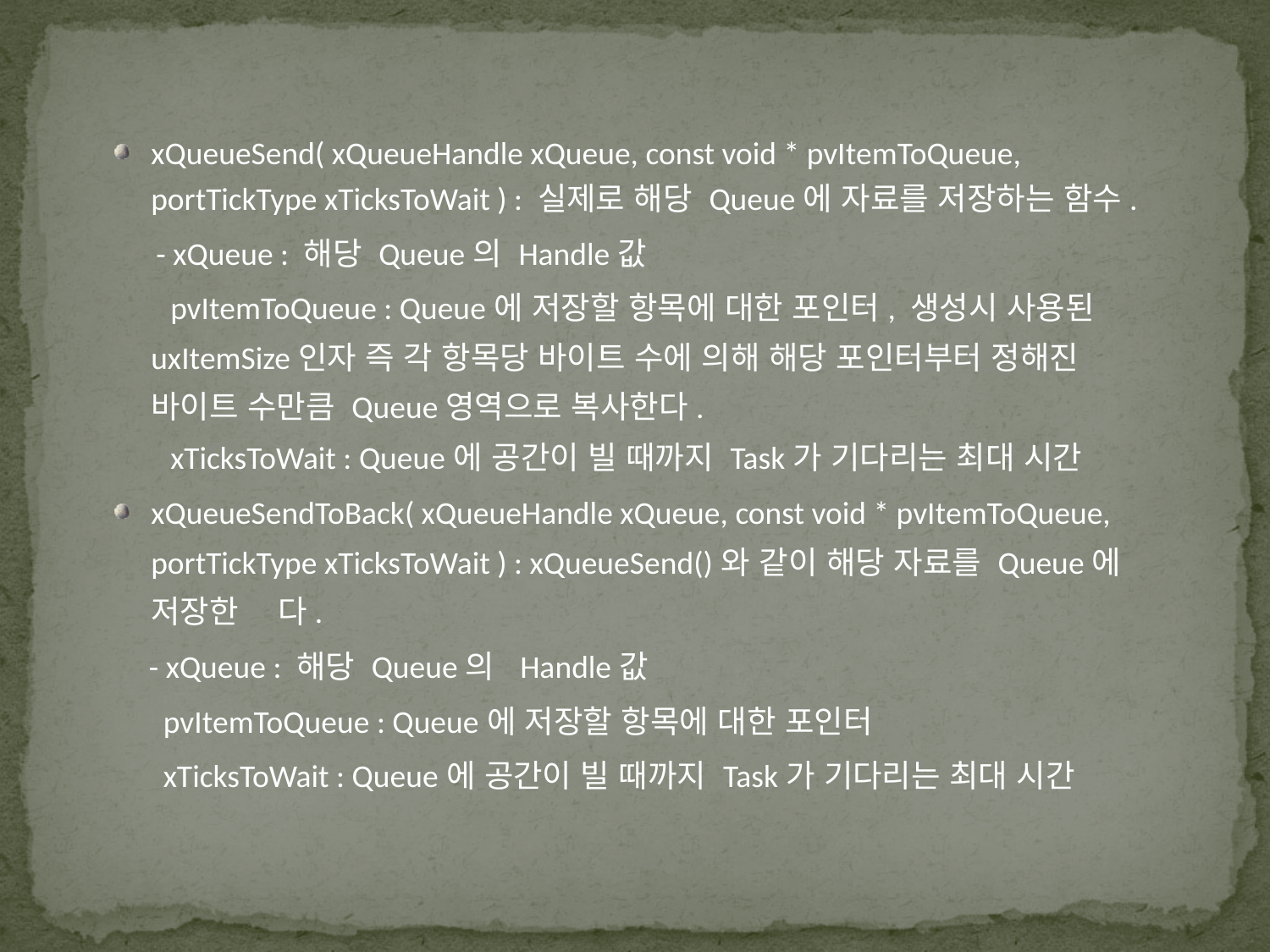

xQueueSend( xQueueHandle xQueue, const void * pvItemToQueue, portTickType xTicksToWait ) : 실제로 해당 Queue에 자료를 저장하는 함수.
      - xQueue : 해당 Queue의 Handle값
        pvItemToQueue : Queue에 저장할 항목에 대한 포인터, 생성시 사용된 	uxItemSize인자 즉 각 항목당 바이트 수에 의해 해당 포인터부터 정해진 	바이트 수만큼 Queue영역으로 복사한다.
        xTicksToWait : Queue에 공간이 빌 때까지 Task가 기다리는 최대 시간
xQueueSendToBack( xQueueHandle xQueue, const void * pvItemToQueue, portTickType xTicksToWait ) : xQueueSend()와 같이 해당 자료를 Queue에 저장한	다.
     - xQueue : 해당 Queue의  Handle값
       pvItemToQueue : Queue에 저장할 항목에 대한 포인터
       xTicksToWait : Queue에 공간이 빌 때까지 Task가 기다리는 최대 시간